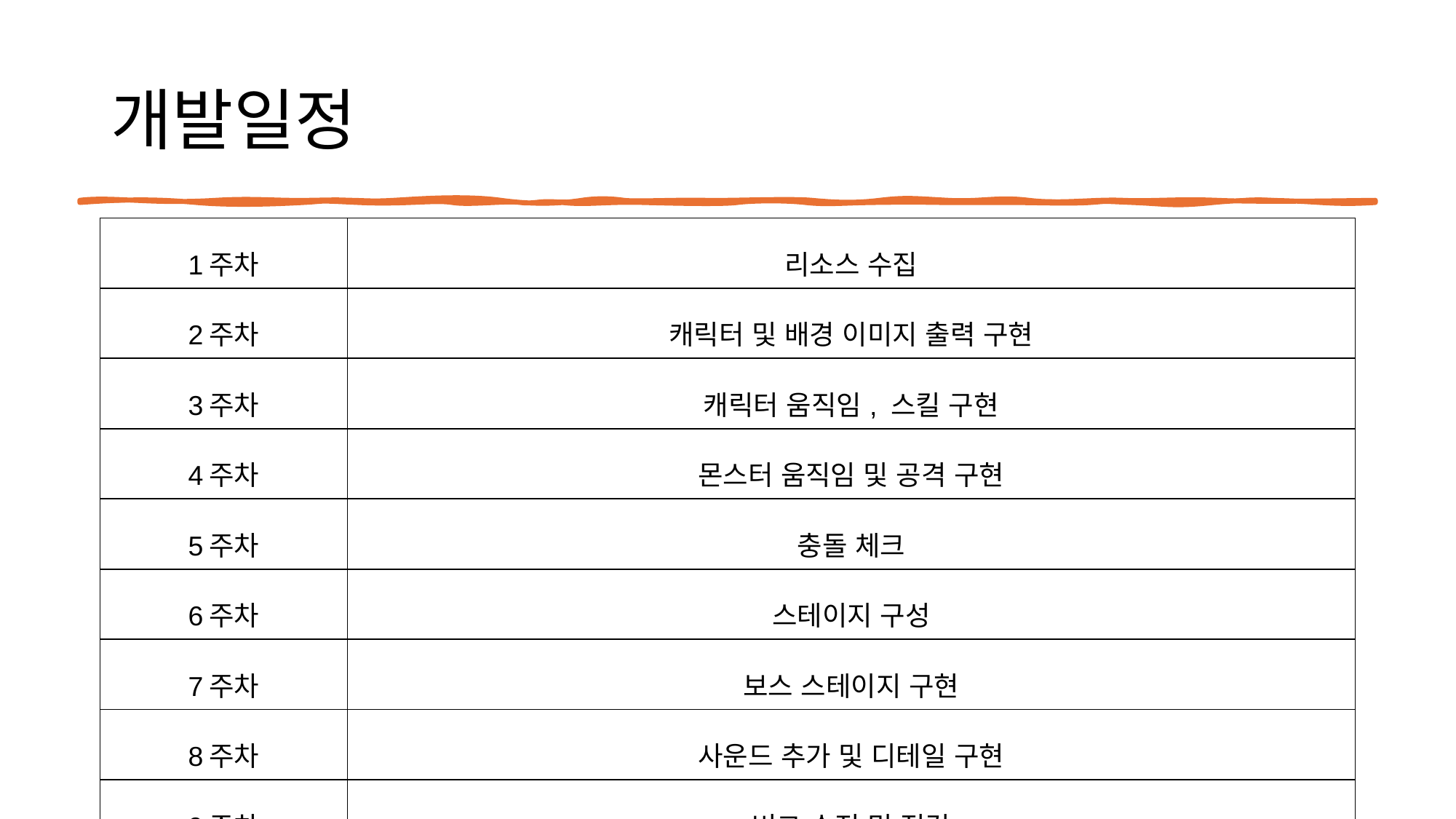

# 개발일정

| 1주차 | 리소스 수집 |
| --- | --- |
| 2주차 | 캐릭터 및 배경 이미지 출력 구현 |
| 3주차 | 캐릭터 움직임, 스킬 구현 |
| 4주차 | 몬스터 움직임 및 공격 구현 |
| 5주차 | 충돌 체크 |
| 6주차 | 스테이지 구성 |
| 7주차 | 보스 스테이지 구현 |
| 8주차 | 사운드 추가 및 디테일 구현 |
| 9주차 | 버그 수정 및 점검 |